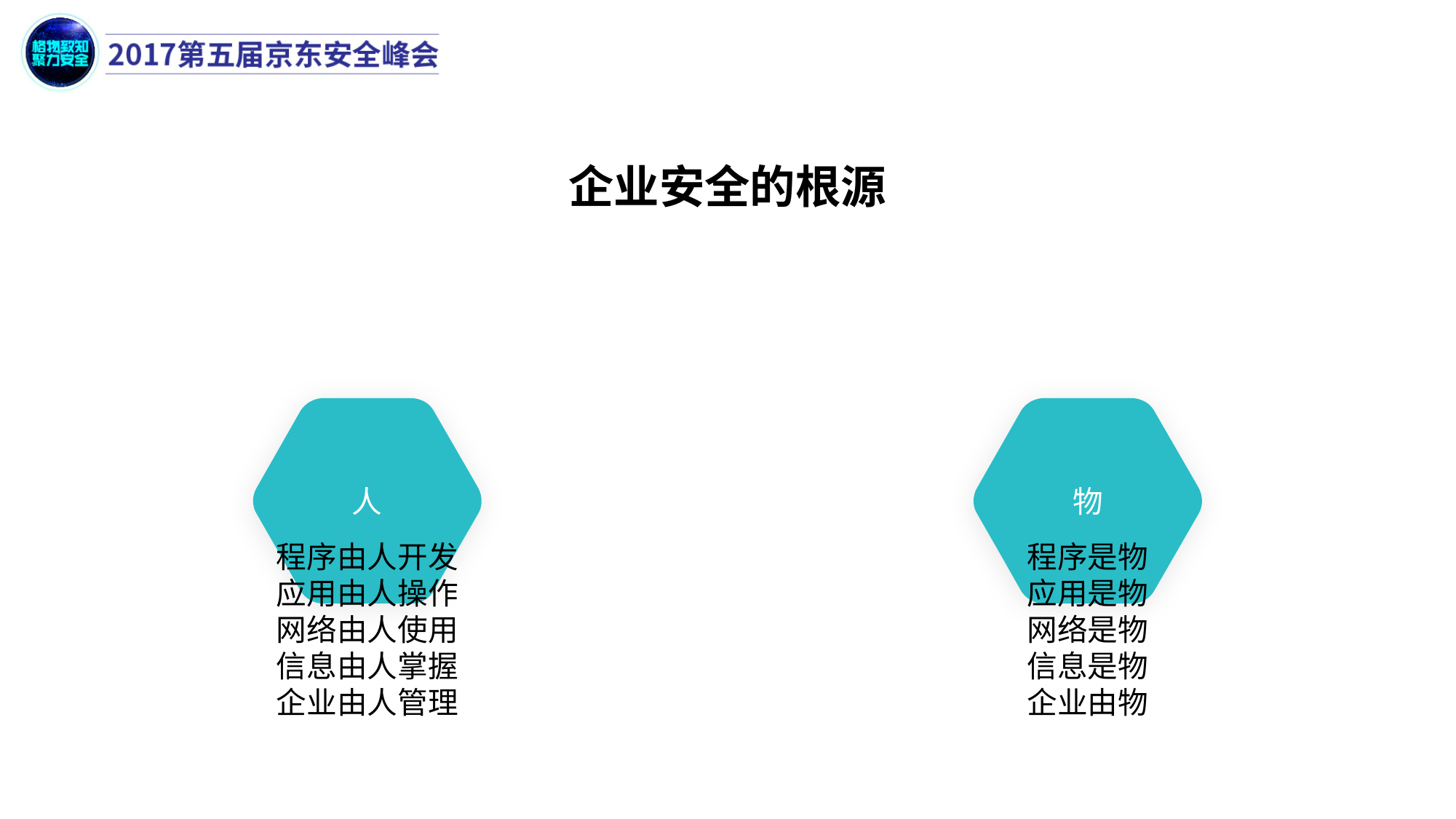

企业安全的根源

人

物
程序由人开发
应用由人操作
网络由人使用
信息由人掌握
企业由人管理
程序是物
应用是物
网络是物
信息是物
企业由物